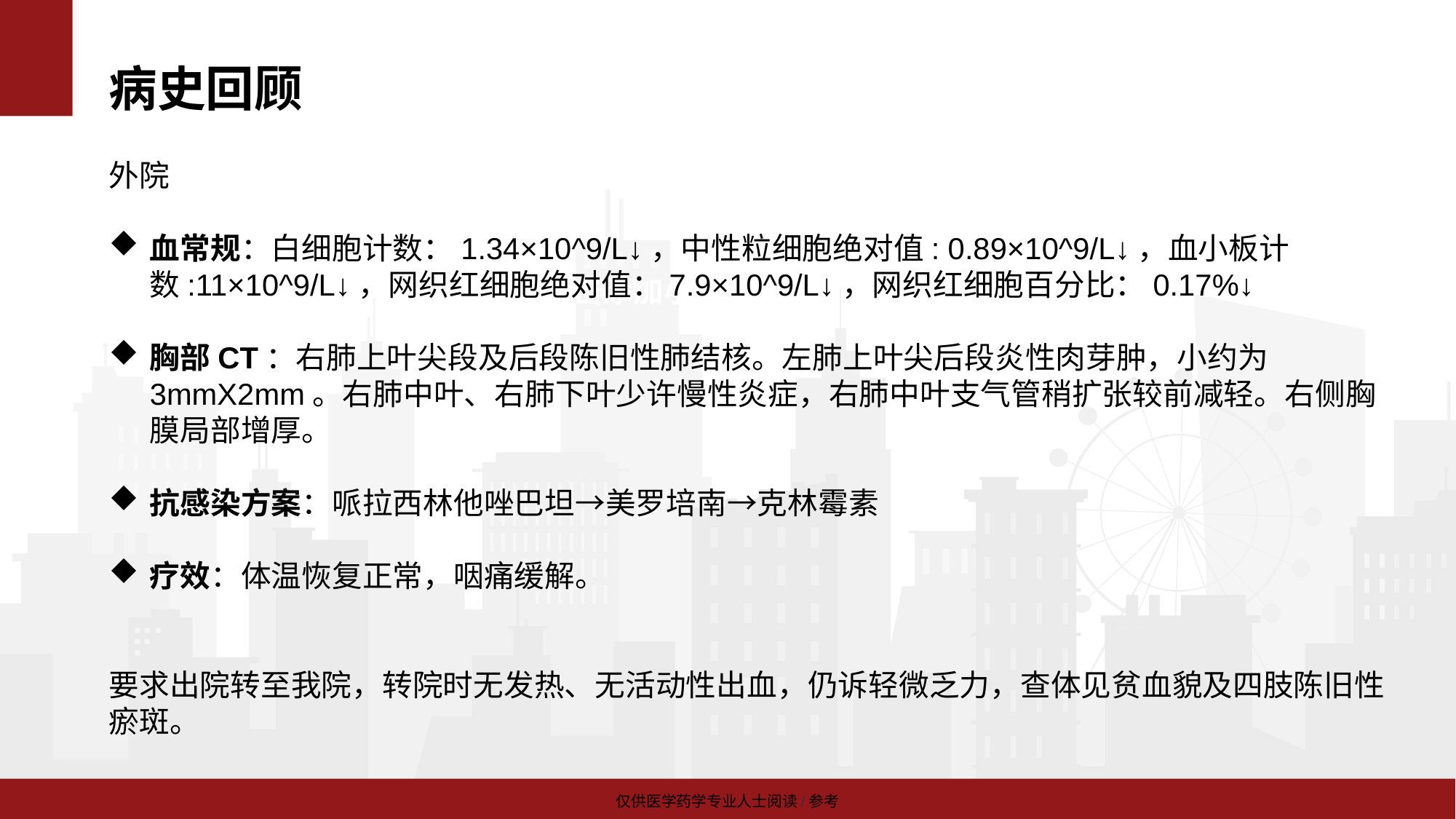

病史回顾
外院

血常规：白细胞计数：1.34×10^9/L↓，中性粒细胞绝对值: 0.89×10^9/L↓，血小板计数:11×10^9/L↓，网织红细胞绝对值：7.9×10^9/L↓，网织红细胞百分比：0.17%↓

胸部CT：右肺上叶尖段及后段陈旧性肺结核。左肺上叶尖后段炎性肉芽肿，小约为3mmX2mm。右肺中叶、右肺下叶少许慢性炎症，右肺中叶支气管稍扩张较前减轻。右侧胸膜局部增厚。

抗感染方案：哌拉西林他唑巴坦→美罗培南→克林霉素

疗效：体温恢复正常，咽痛缓解。

要求出院转至我院，转院时无发热、无活动性出血，仍诉轻微乏力，查体见贫血貌及四肢陈旧性瘀斑。

单击添加小标题

仅供医学药学专业人士阅读/参考